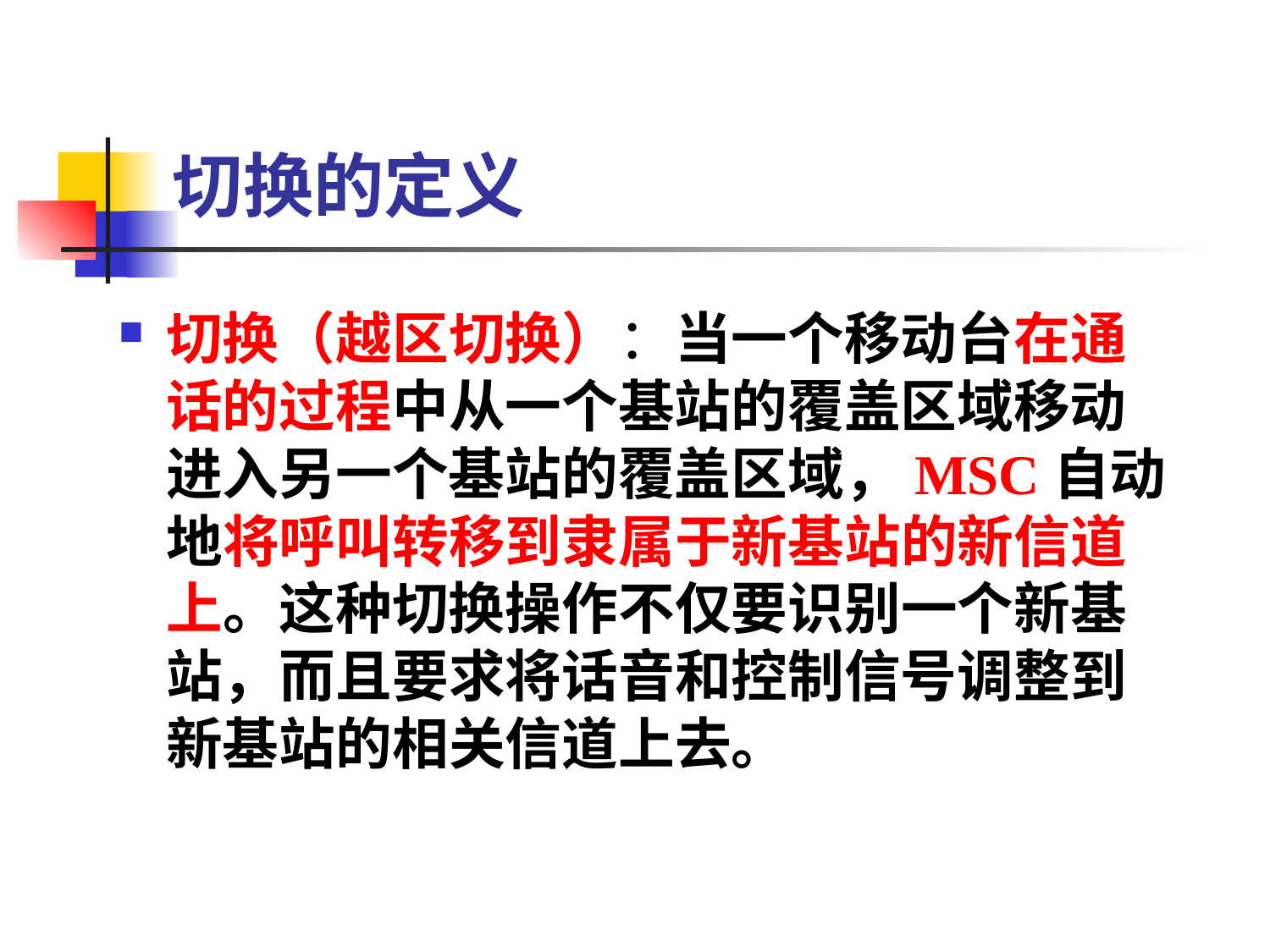

切换的定义
切换（越区切换）：当一个移动台在通话的过程中从一个基站的覆盖区域移动进入另一个基站的覆盖区域，MSC自动地将呼叫转移到隶属于新基站的新信道上。这种切换操作不仅要识别一个新基站，而且要求将话音和控制信号调整到新基站的相关信道上去。